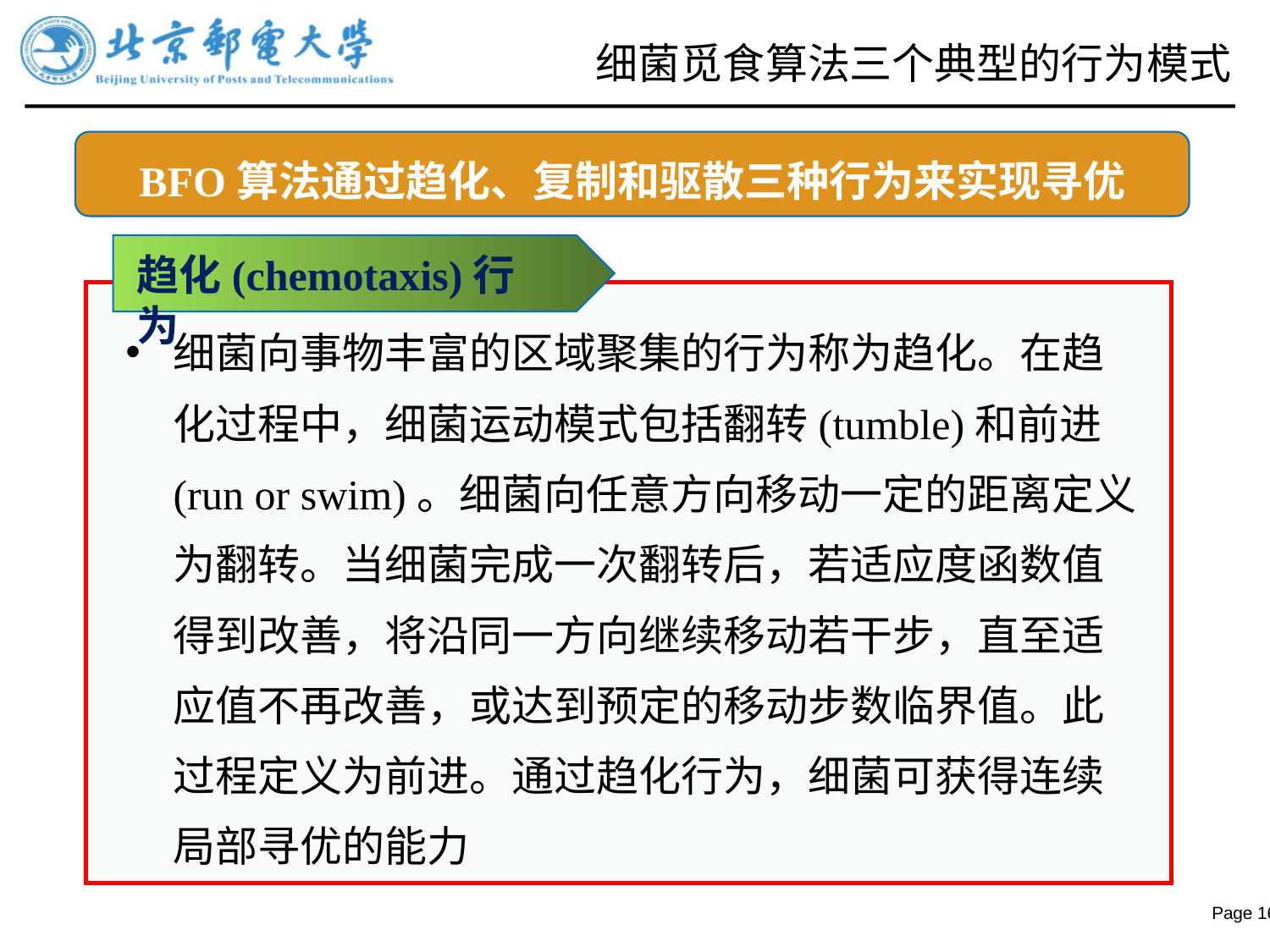

# 细菌觅食算法三个典型的行为模式
BFO算法通过趋化、复制和驱散三种行为来实现寻优

趋化(chemotaxis)行为

细菌向事物丰富的区域聚集的行为称为趋化。在趋化过程中，细菌运动模式包括翻转(tumble)和前进(run or swim)。细菌向任意方向移动一定的距离定义为翻转。当细菌完成一次翻转后，若适应度函数值得到改善，将沿同一方向继续移动若干步，直至适应值不再改善，或达到预定的移动步数临界值。此过程定义为前进。通过趋化行为，细菌可获得连续局部寻优的能力